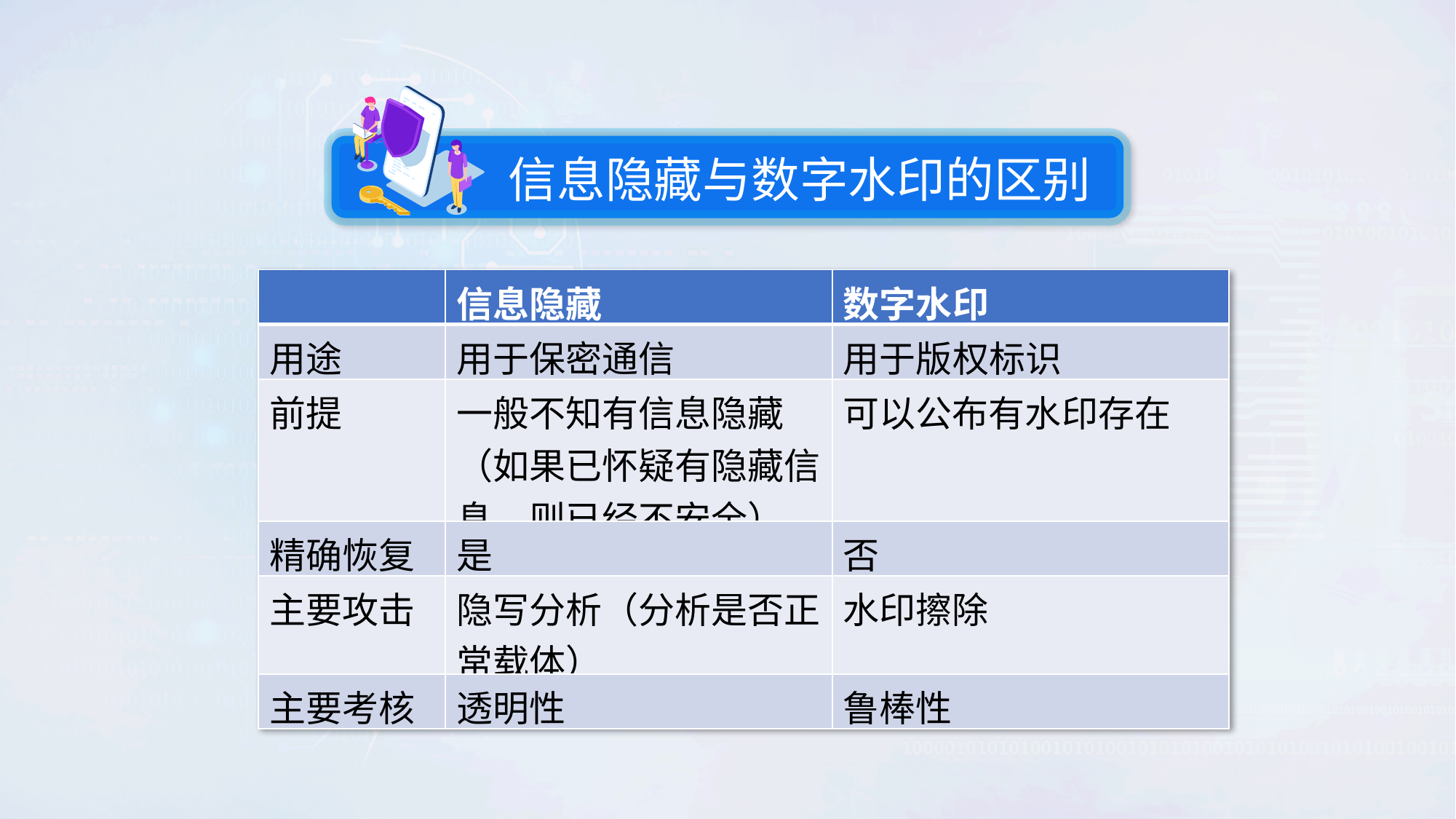

信息隐藏与数字水印的区别
|  | 信息隐藏 | 数字水印 |
| --- | --- | --- |
| 用途 | 用于保密通信 | 用于版权标识 |
| 前提 | 一般不知有信息隐藏（如果已怀疑有隐藏信息，则已经不安全） | 可以公布有水印存在 |
| 精确恢复 | 是 | 否 |
| 主要攻击 | 隐写分析（分析是否正常载体） | 水印擦除 |
| 主要考核 | 透明性 | 鲁棒性 |